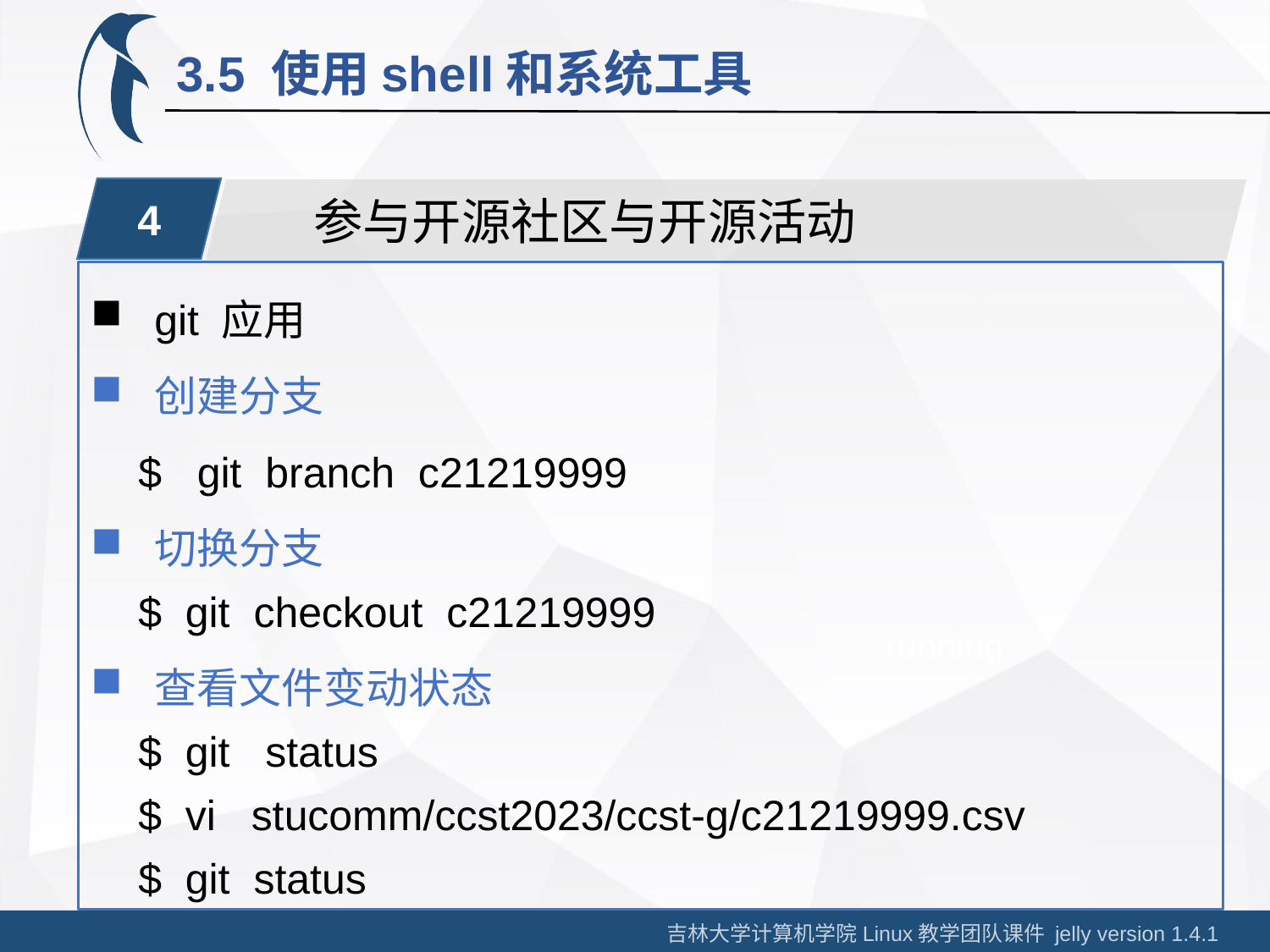

3.5 使用shell和系统工具
4
参与开源社区与开源活动
git 应用
创建分支
    $   git  branch  c21219999
切换分支
    $  git  checkout  c21219999
查看文件变动状态
    $  git   status
    $  vi   stucomm/ccst2023/ccst-g/c21219999.csv
    $  git  status
running